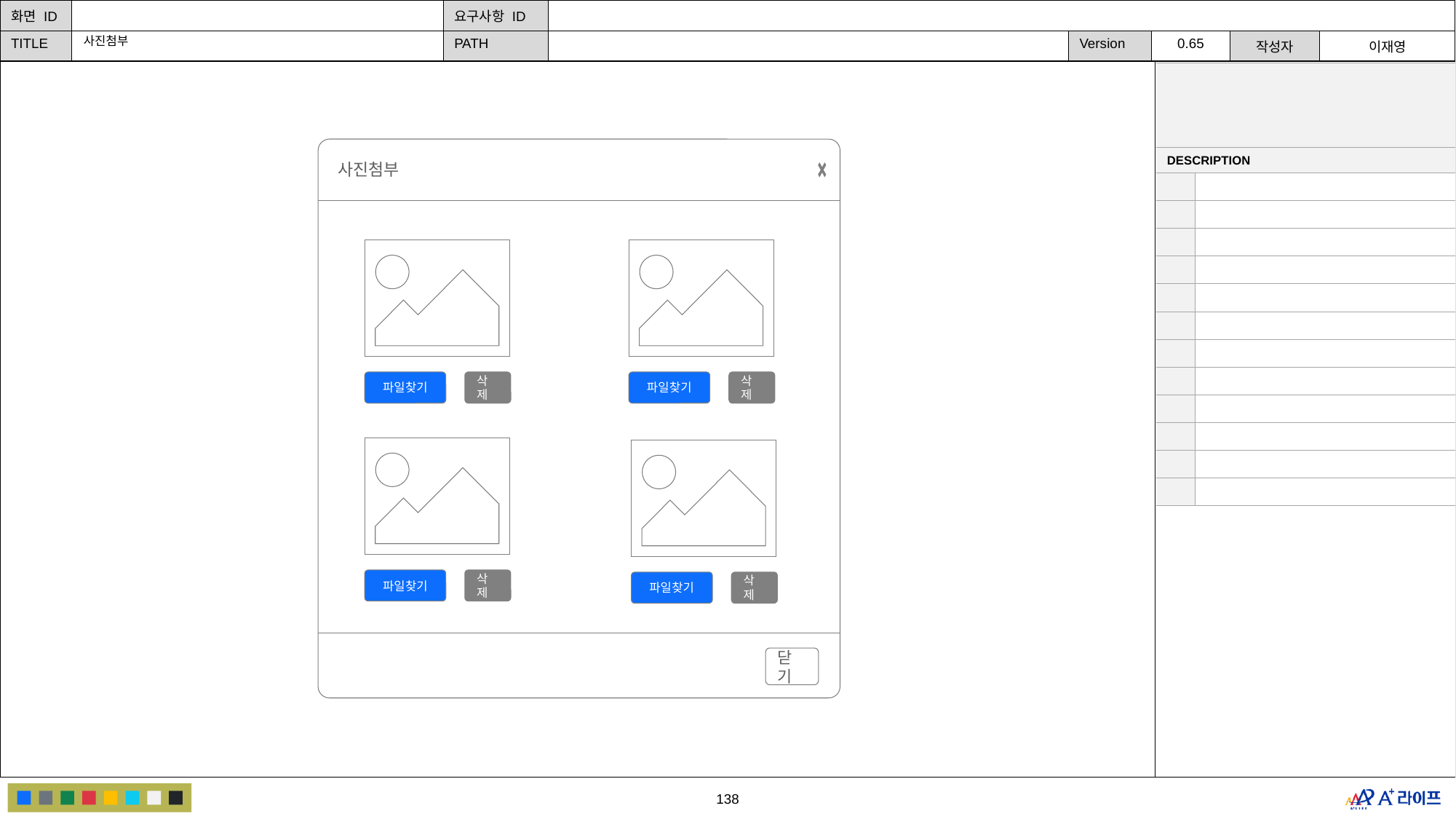

사진첨부
|  |  |
| --- | --- |
| DESCRIPTION |  |
|  |  |
|  |  |
|  |  |
|  |  |
|  |  |
|  |  |
|  |  |
|  |  |
|  |  |
|  |  |
|  |  |
|  |  |
사진첨부

파일찾기
삭제
파일찾기
삭제

파일찾기
삭제
파일찾기
삭제
닫기